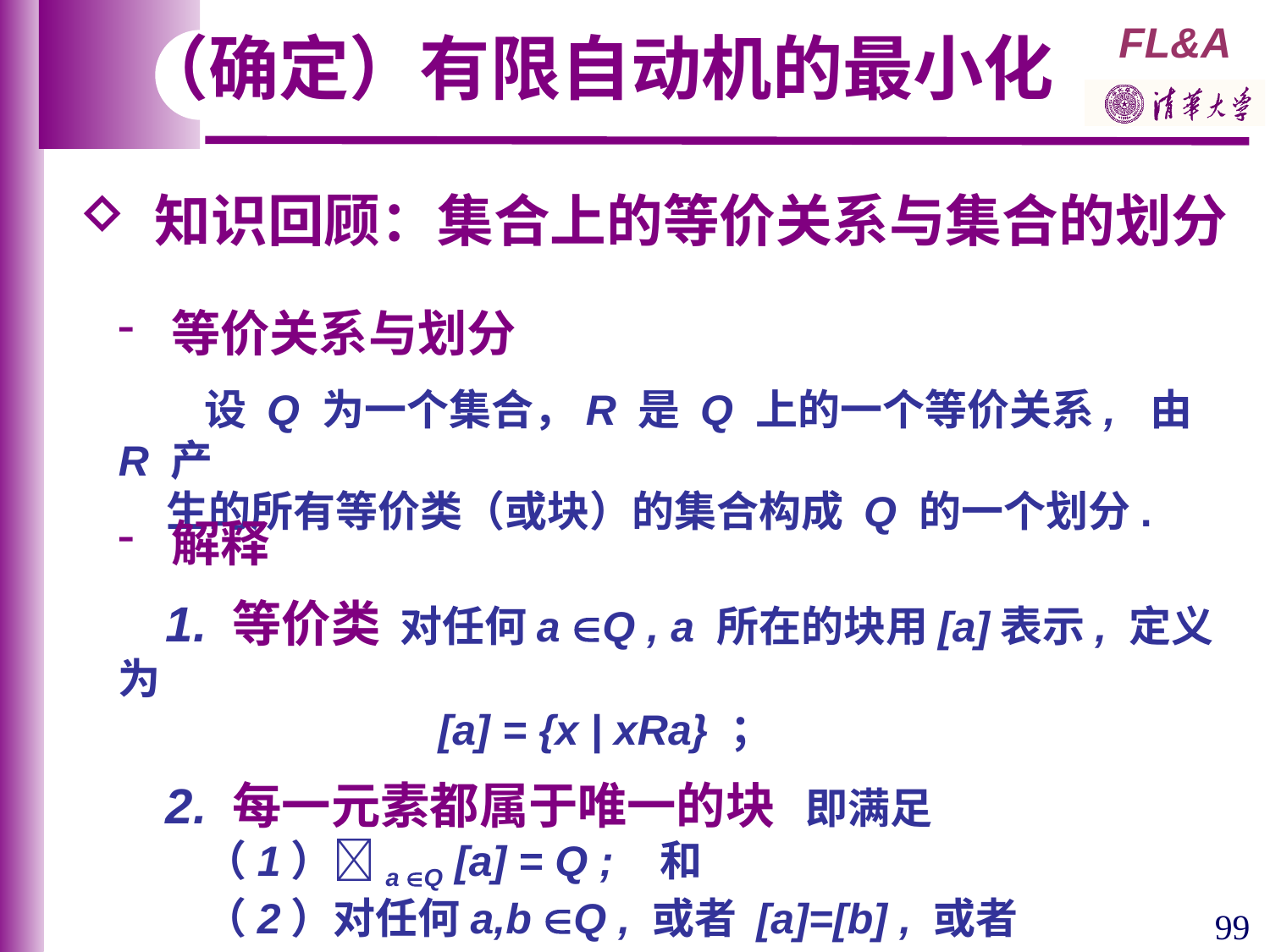

（确定）有限自动机的最小化
 知识回顾：集合上的等价关系与集合的划分
 等价关系与划分

        设 Q 为一个集合，R 是 Q 上的一个等价关系,  由 R 产
    生的所有等价类（或块）的集合构成 Q 的一个划分.
 解释

    1. 等价类  对任何a ∈Q , a 所在的块用[a]表示, 定义为
                           [a] = {x | xRa} ；

    2. 每一元素都属于唯一的块   即满足
        （1）∪a ∈Q [a] = Q ;   和
        （2）对任何a,b ∈Q , 或者 [a]=[b] , 或者 [a]∩[b]=Φ
99